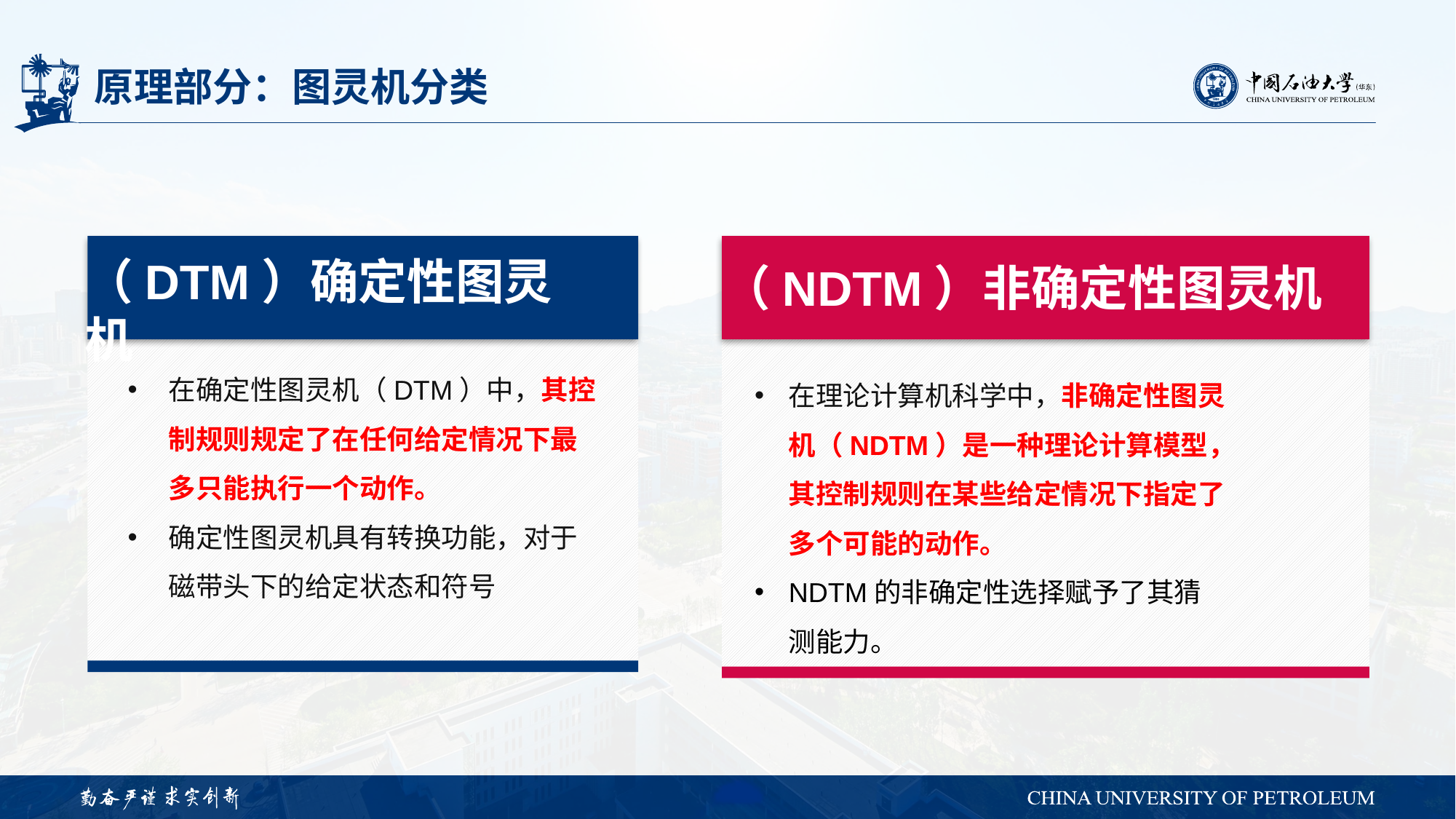

# 原理部分：图灵机分类

（DTM）确定性图灵机

在确定性图灵机（DTM）中，其控制规则规定了在任何给定情况下最多只能执行一个动作。
确定性图灵机具有转换功能，对于磁带头下的给定状态和符号

（NDTM）非确定性图灵机

在理论计算机科学中，非确定性图灵机（NDTM）是一种理论计算模型，其控制规则在某些给定情况下指定了多个可能的动作。
NDTM的非确定性选择赋予了其猜测能力。